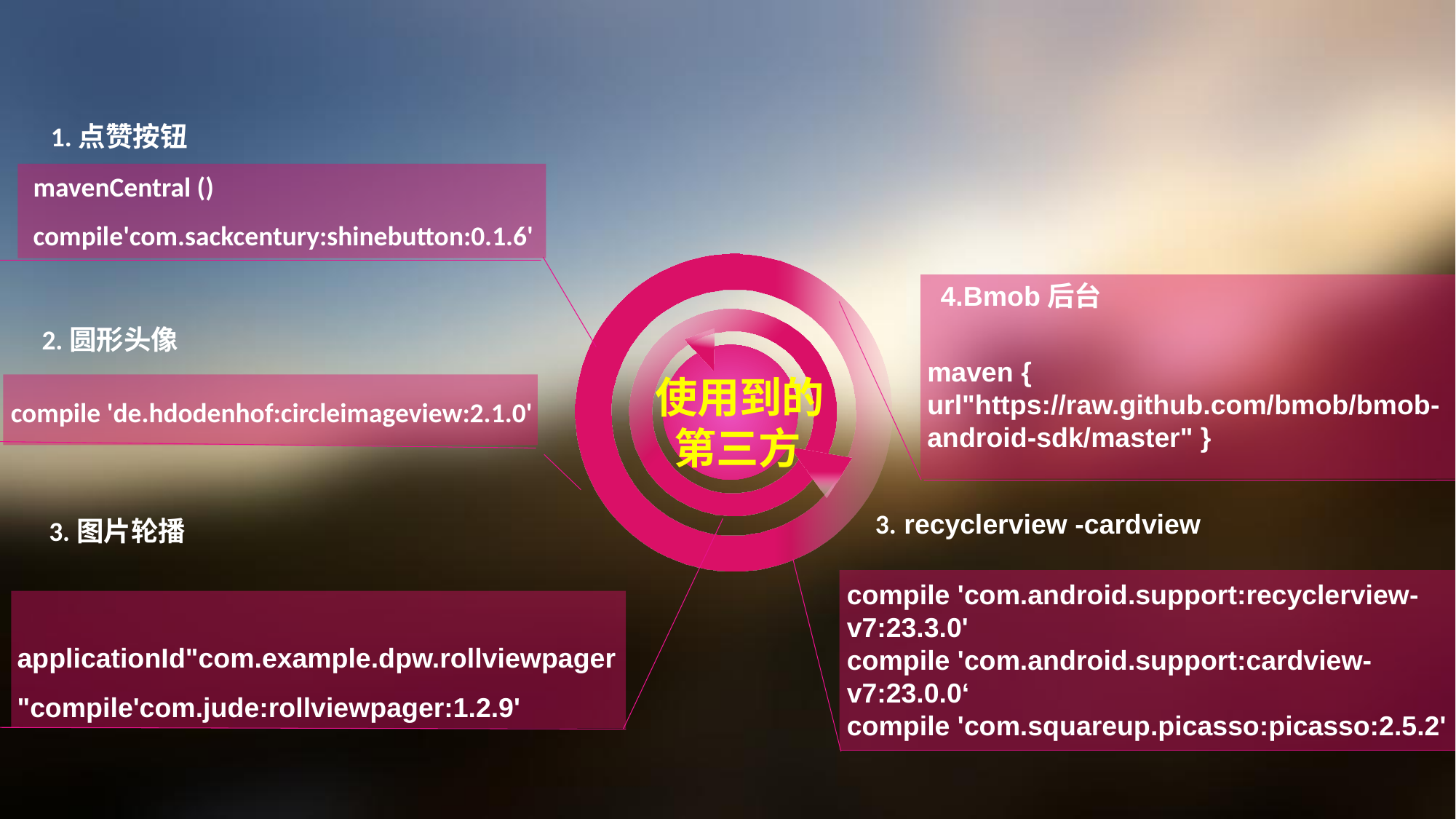

1.点赞按钮
mavenCentral ()
compile'com.sackcentury:shinebutton:0.1.6'

4.Bmob后台

2.圆形头像

maven { url"https://raw.github.com/bmob/bmob-android-sdk/master" }
  使用到的
    第三方
compile 'de.hdodenhof:circleimageview:2.1.0'

 3. recyclerview -cardview
 3.图片轮播
              applicationId"com.example.dpw.rollviewpager"compile'com.jude:rollviewpager:1.2.9'

compile 'com.android.support:recyclerview-v7:23.3.0' compile 'com.android.support:cardview-v7:23.0.0‘
compile 'com.squareup.picasso:picasso:2.5.2'